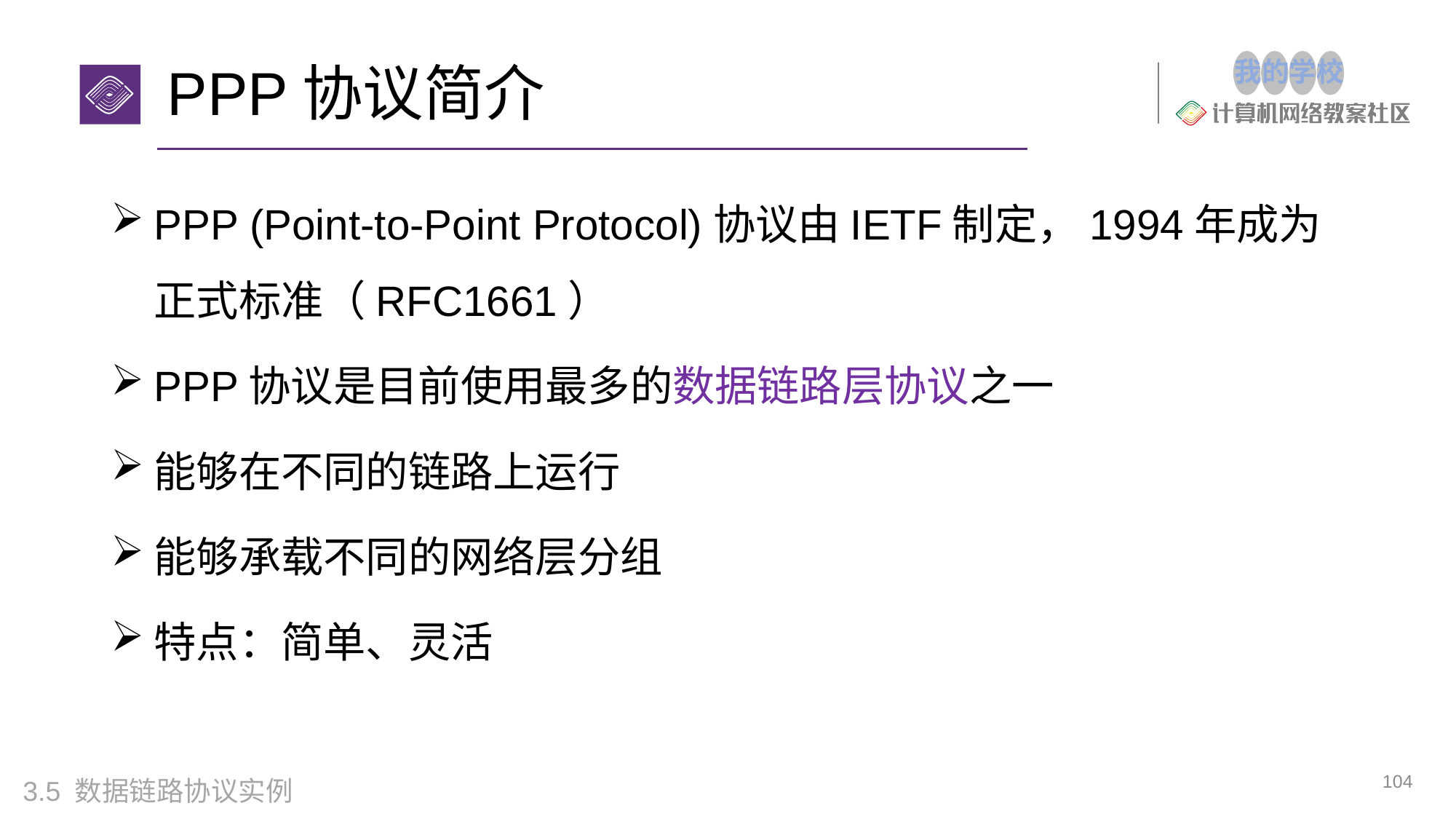

# PPP协议简介
PPP (Point-to-Point Protocol)协议由IETF制定，1994年成为正式标准（RFC1661）
PPP协议是目前使用最多的数据链路层协议之一
能够在不同的链路上运行
能够承载不同的网络层分组
特点：简单、灵活
104
3.5 数据链路协议实例